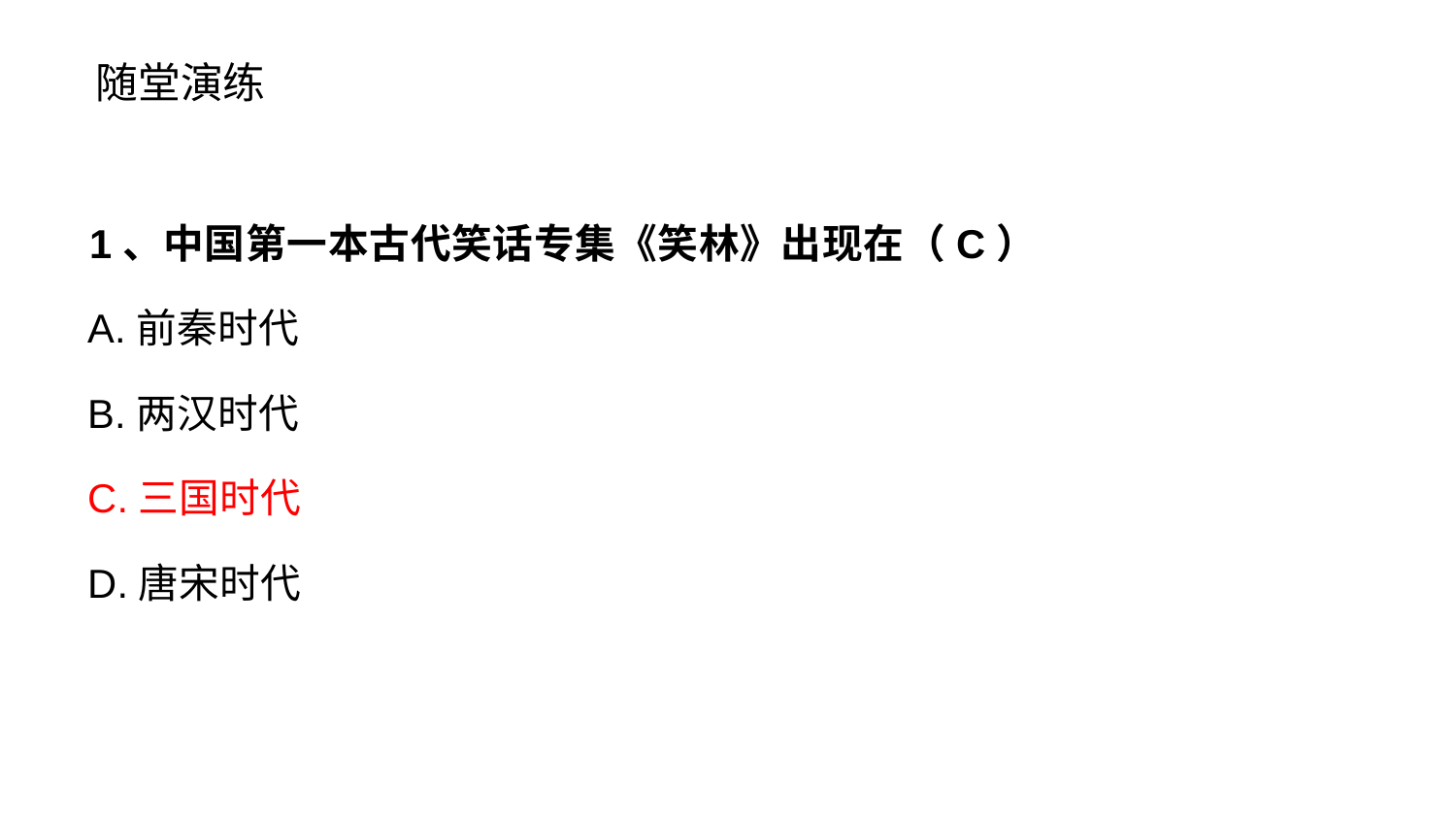

随堂演练
1、中国第一本古代笑话专集《笑林》出现在（C）
A.前秦时代
B.两汉时代
C.三国时代
D.唐宋时代